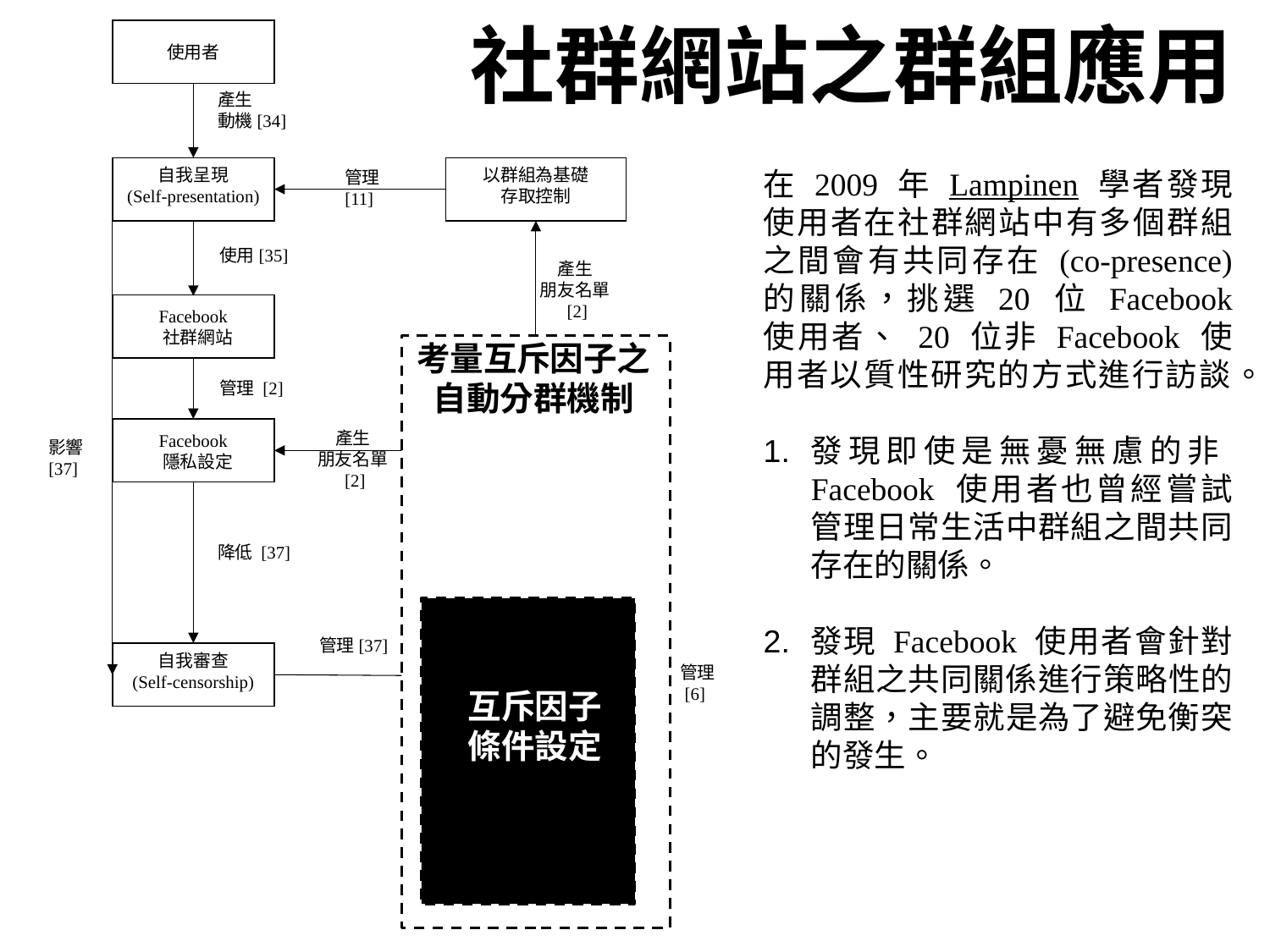

# 社群網站之群組應用
使用者
產生
動機[34]
以群組為基礎
存取控制
自我呈現
(Self-presentation)
管理
[11]
使用[35]
產生
朋友名單
 [2]
Facebook
 社群網站
管理 [2]
Facebook
 隱私設定
群組
產生
朋友名單
 [2]

影響
[37]

影響
[10][36]
降低 [37]
管理[37]
自我審查
(Self-censorship)
群組共存關係
(Group Co-presence)
管理
 [6]
關心特定的資訊或內容只適用於特定觀眾
在 2009 年 Lampinen 學者發現使用者在社群網站中有多個群組之間會有共同存在 (co-presence) 的關係，挑選 20 位 Facebook 使用者、 20 位非 Facebook 使用者以質性研究的方式進行訪談。

發現即使是無憂無慮的非  Facebook 使用者也曾經嘗試管理日常生活中群組之間共同存在的關係。

發現 Facebook 使用者會針對群組之共同關係進行策略性的調整，主要就是為了避免衡突的發生。

群組關係中可能
會發生衝突的朋友

互斥因子條件
考量互斥因子之
自動分群機制

互斥因子
條件設定